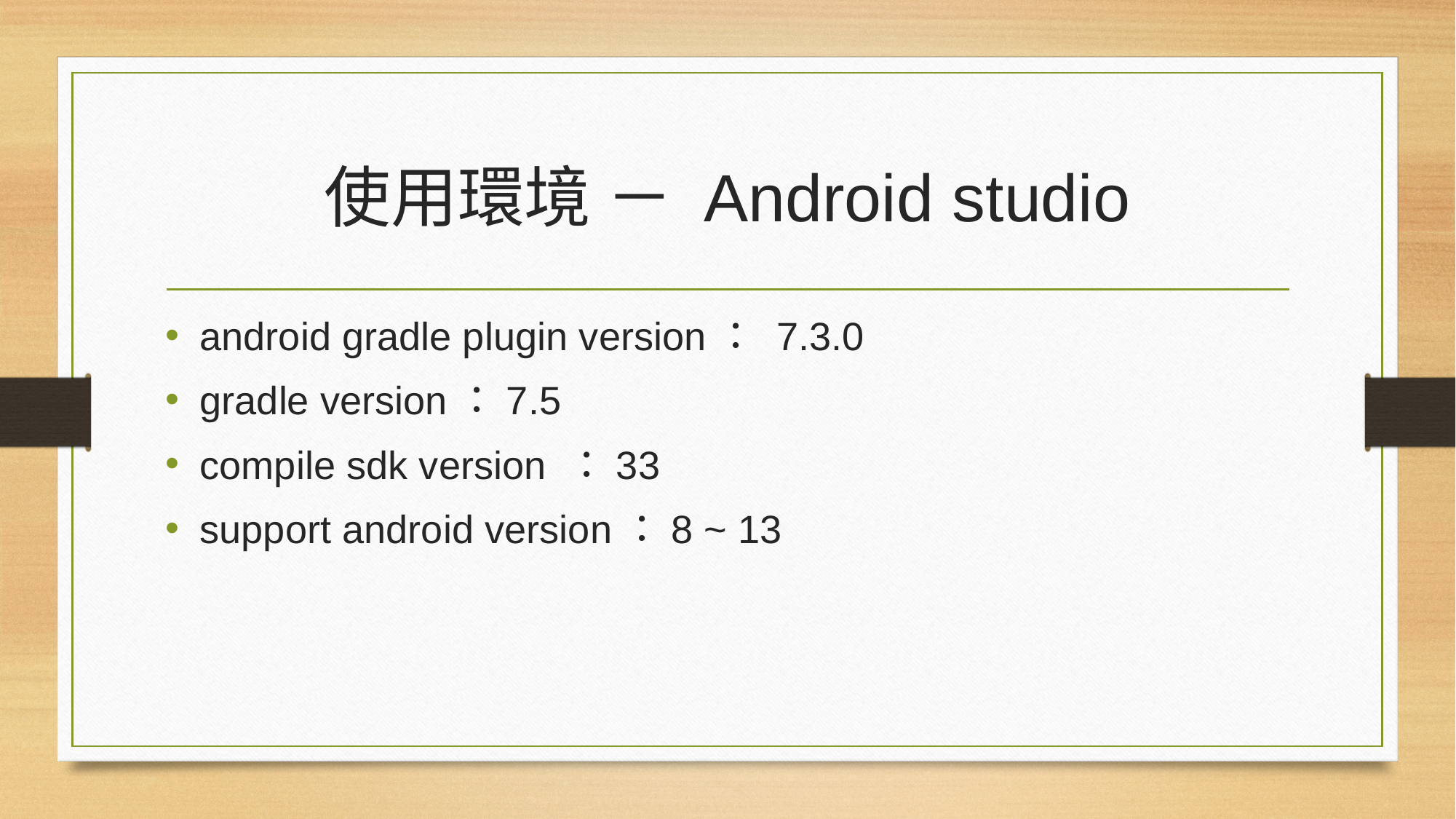

# 使用環境 － Android studio
android gradle plugin version： 7.3.0
gradle version：7.5
compile sdk version ：33
support android version：8 ~ 13